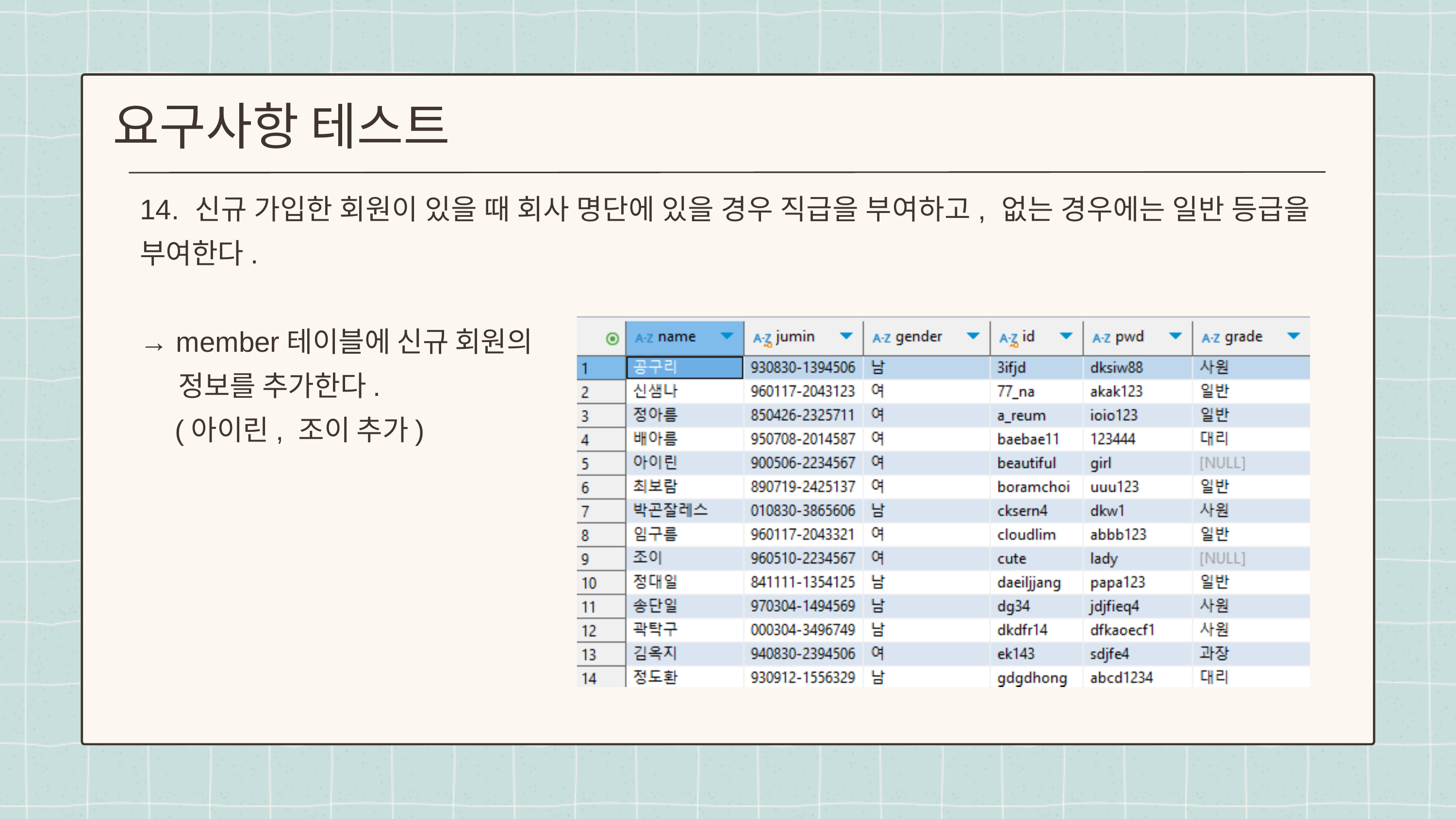

요구사항 테스트

14. 신규 가입한 회원이 있을 때 회사 명단에 있을 경우 직급을 부여하고, 없는 경우에는 일반 등급을 부여한다.

→ member테이블에 신규 회원의
     정보를 추가한다.
　(아이린, 조이 추가)